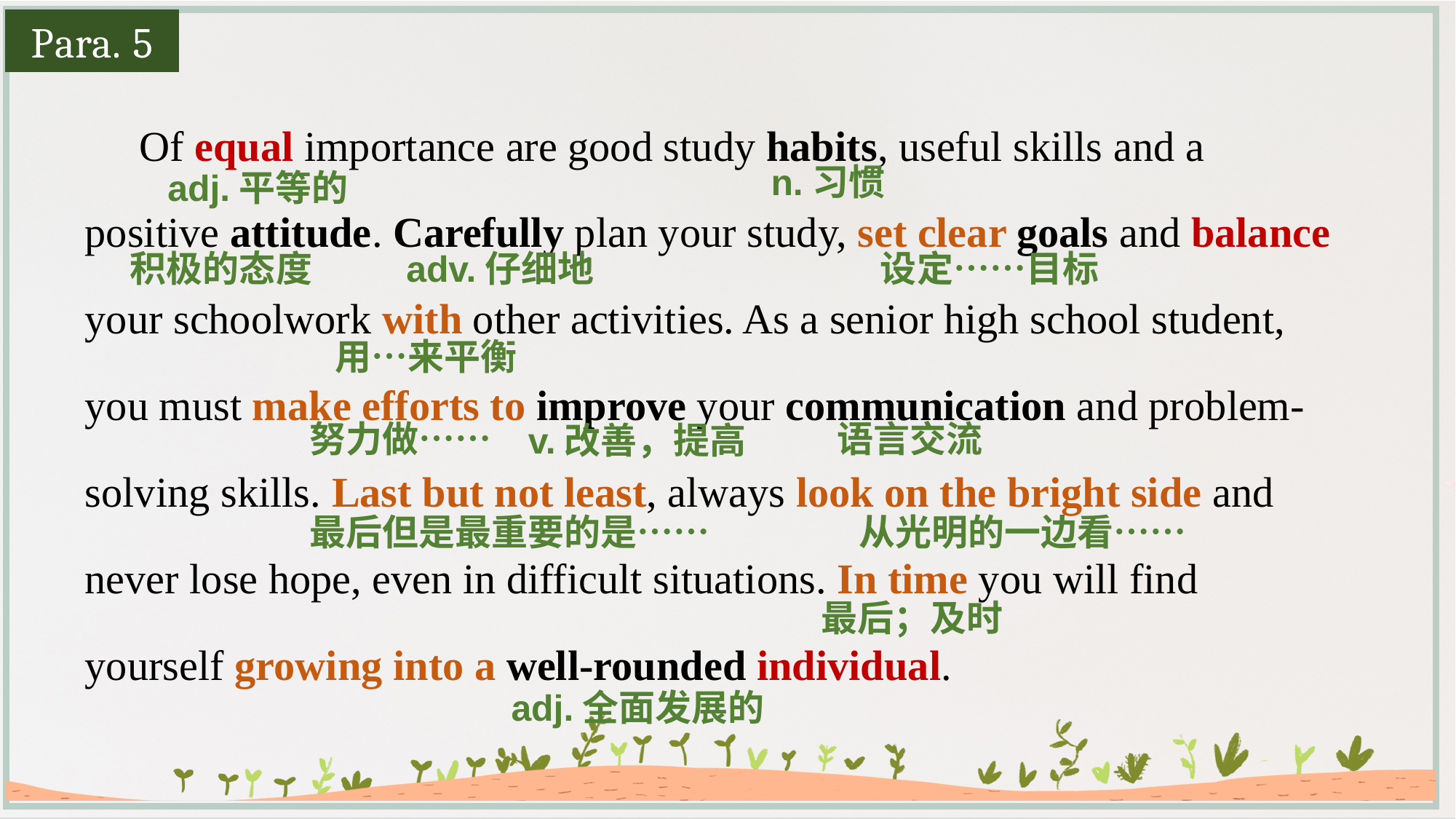

Para. 5
Of equal importance are good study habits, useful skills and a positive attitude. Carefully plan your study, set clear goals and balance your schoolwork with other activities. As a senior high school student, you must make efforts to improve your communication and problem-solving skills. Last but not least, always look on the bright side and never lose hope, even in difficult situations. In time you will find yourself growing into a well-rounded individual.
n.习惯
adj.平等的
积极的态度
adv.仔细地
设定……目标
用…来平衡
语言交流
努力做……
v.改善，提高
从光明的一边看……
最后但是最重要的是……
最后；及时
adj.全面发展的